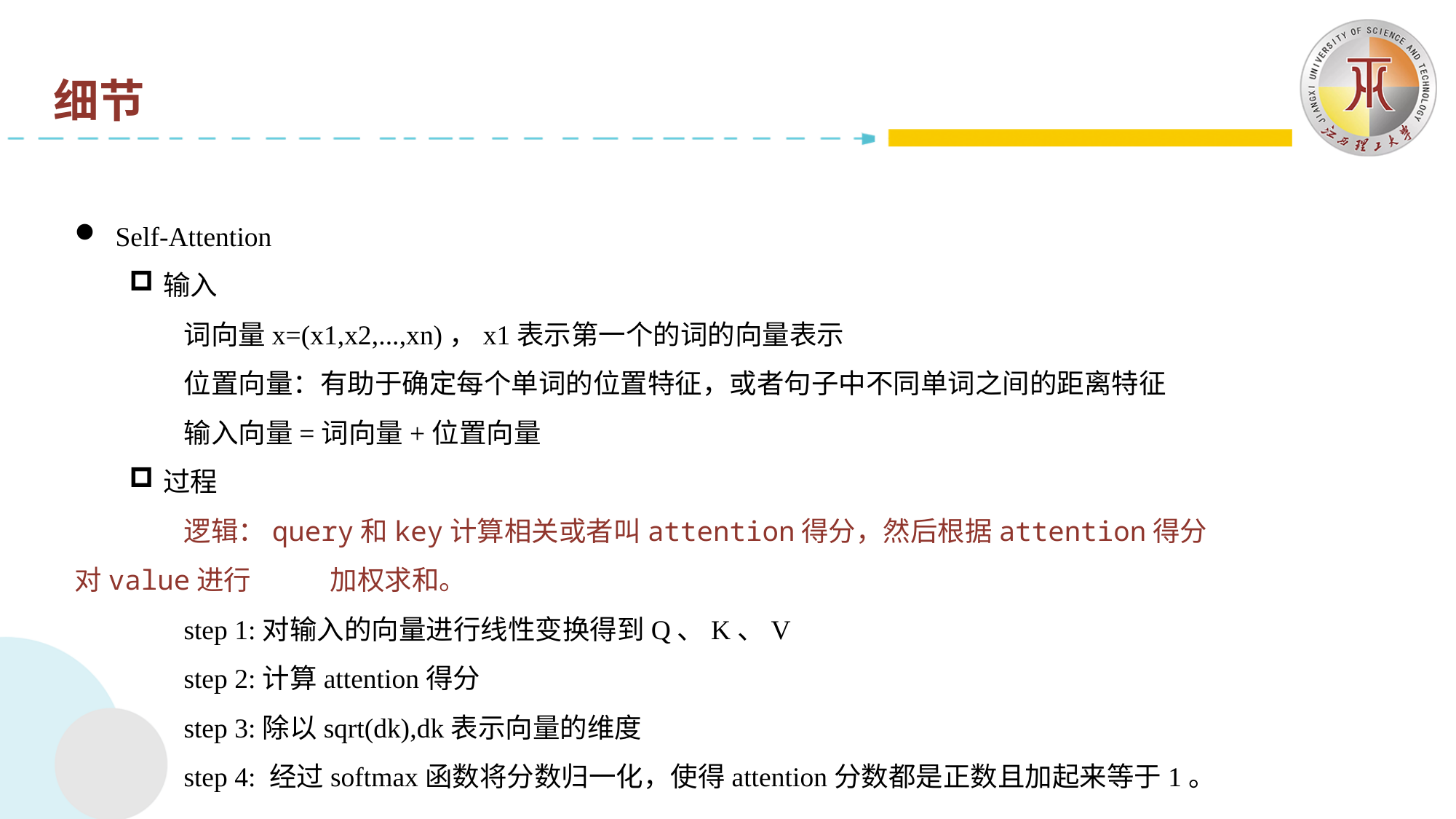

细节
Self-Attention
输入
	词向量x=(x1,x2,...,xn)，x1表示第一个的词的向量表示
	位置向量：有助于确定每个单词的位置特征，或者句子中不同单词之间的距离特征
	输入向量=词向量+位置向量
过程
	逻辑：query和key计算相关或者叫attention得分，然后根据attention得分对value进行	      加权求和。
	step 1:对输入的向量进行线性变换得到Q、K、V
	step 2:计算attention得分
	step 3:除以sqrt(dk),dk表示向量的维度
	step 4: 经过softmax函数将分数归一化，使得attention分数都是正数且加起来等于1。